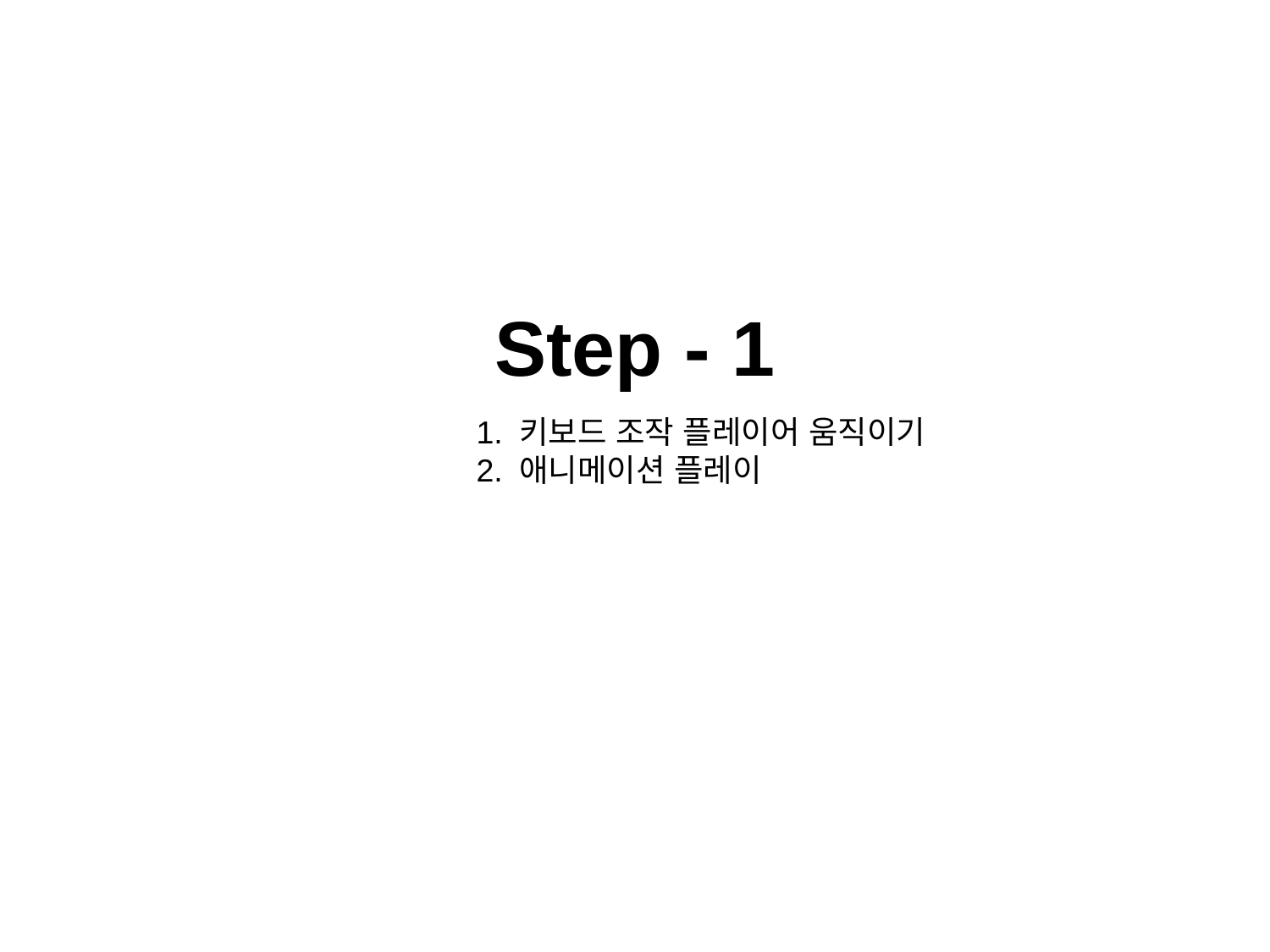

# Step - 1
1. 키보드 조작 플레이어 움직이기
2. 애니메이션 플레이